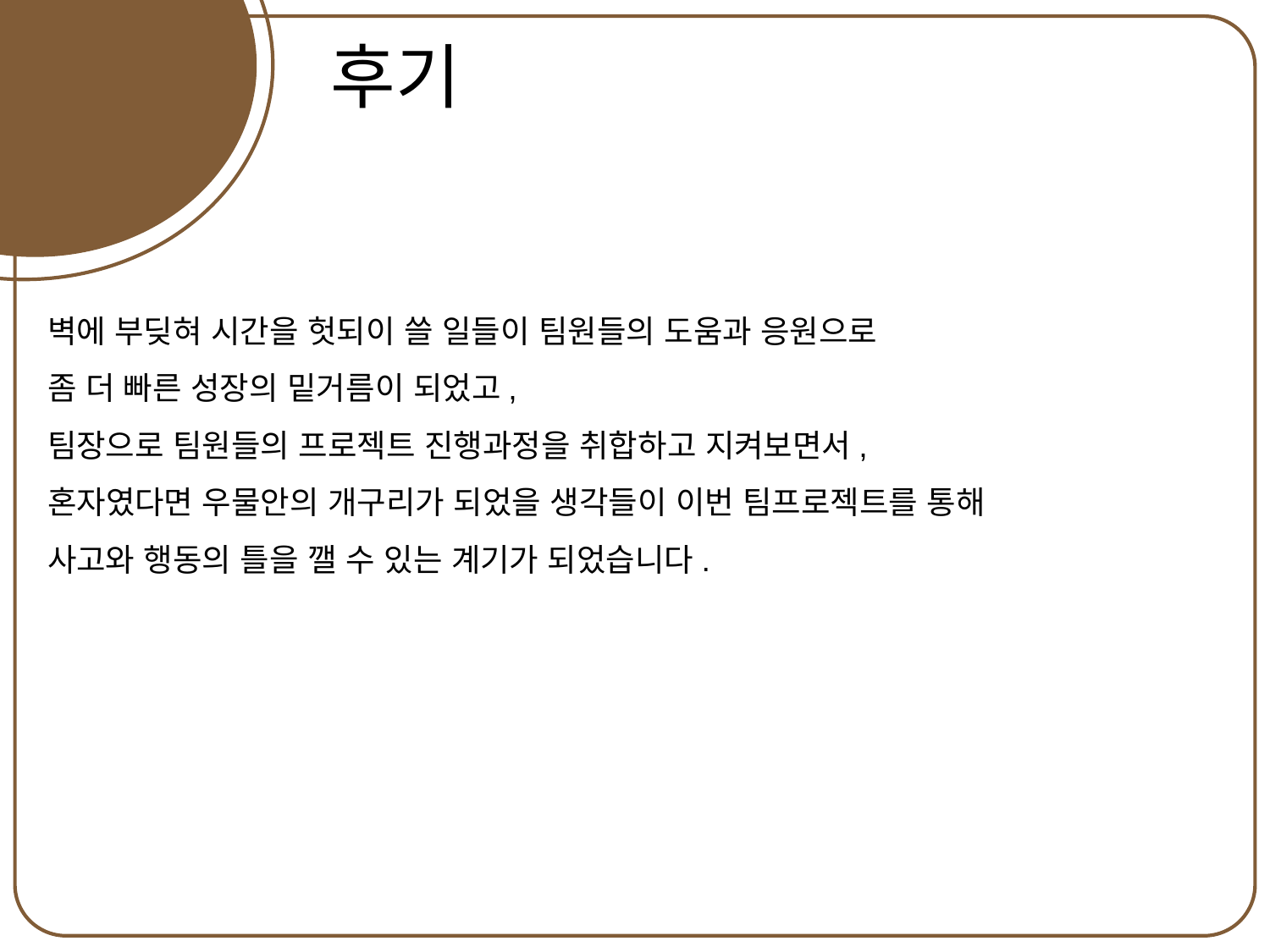

윤여준

후기
벽에 부딪혀 시간을 헛되이 쓸 일들이 팀원들의 도움과 응원으로
좀 더 빠른 성장의 밑거름이 되었고,
팀장으로 팀원들의 프로젝트 진행과정을 취합하고 지켜보면서,
혼자였다면 우물안의 개구리가 되었을 생각들이 이번 팀프로젝트를 통해
사고와 행동의 틀을 깰 수 있는 계기가 되었습니다.